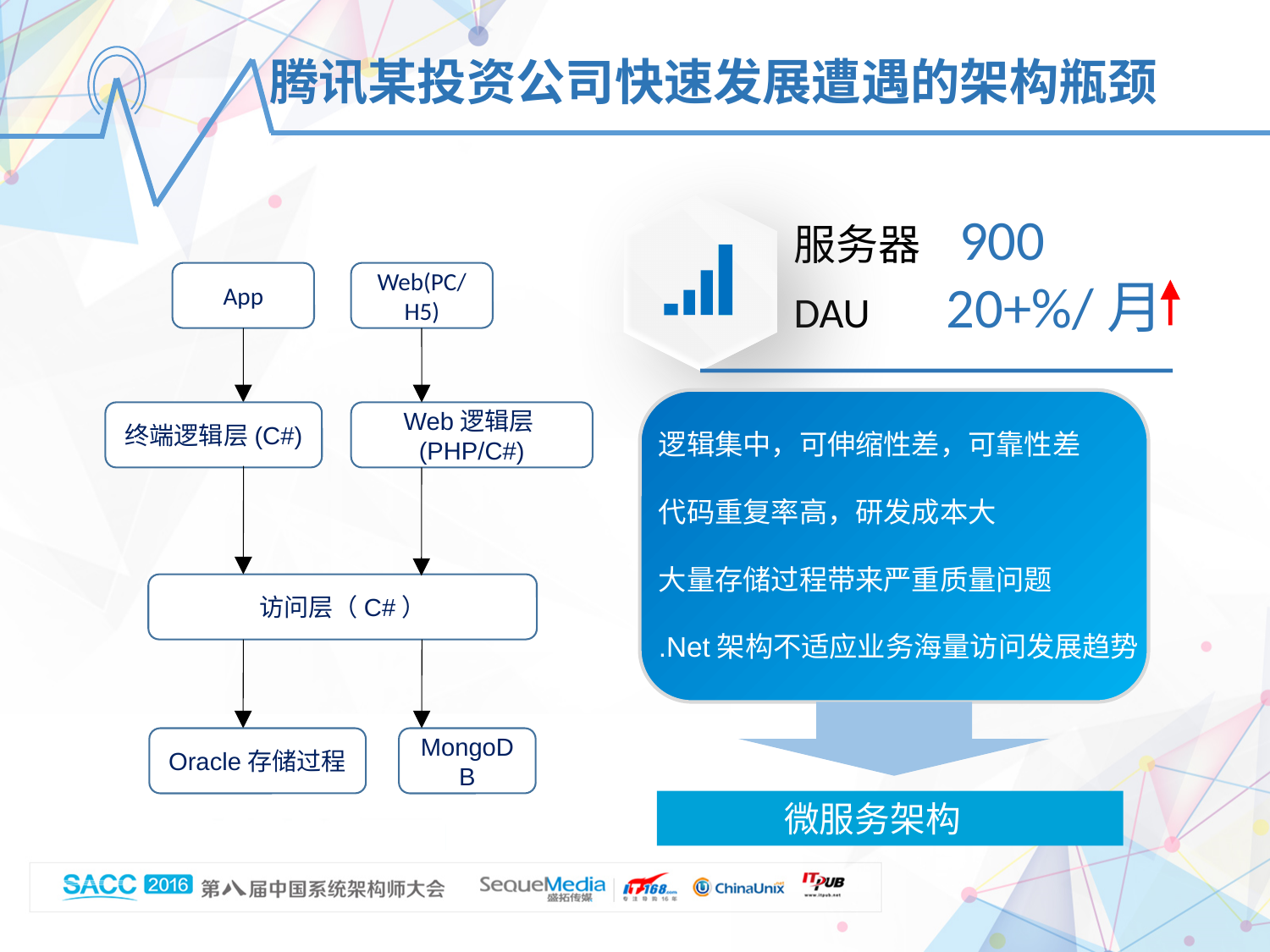

腾讯某投资公司快速发展遭遇的架构瓶颈

服务器   900
DAU        20+%/月
App
Web(PC/H5)
终端逻辑层(C#)
Web逻辑层(PHP/C#)
访问层（C#）
Oracle存储过程
MongoDB

逻辑集中，可伸缩性差，可靠性差

代码重复率高，研发成本大

大量存储过程带来严重质量问题

.Net架构不适应业务海量访问发展趋势

                 微服务架构